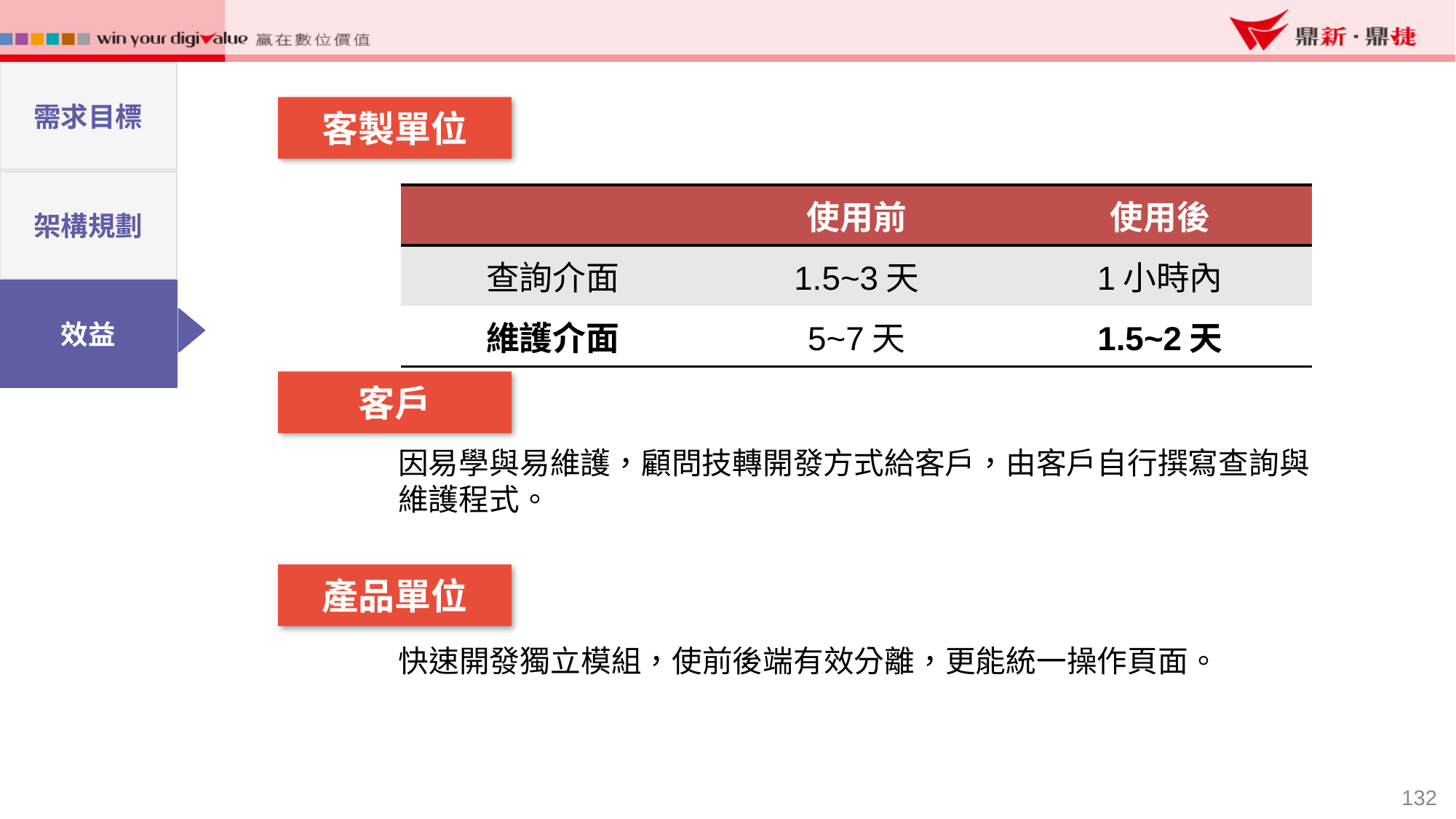

需求目標
客製單位
架構規劃
|  | 使用前 | 使用後 |
| --- | --- | --- |
| 查詢介面 | 1.5~3天 | 1小時內 |
| 維護介面 | 5~7天 | 1.5~2天 |
效益

客戶
因易學與易維護，顧問技轉開發方式給客戶，由客戶自行撰寫查詢與維護程式。
產品單位
快速開發獨立模組，使前後端有效分離，更能統一操作頁面。
132